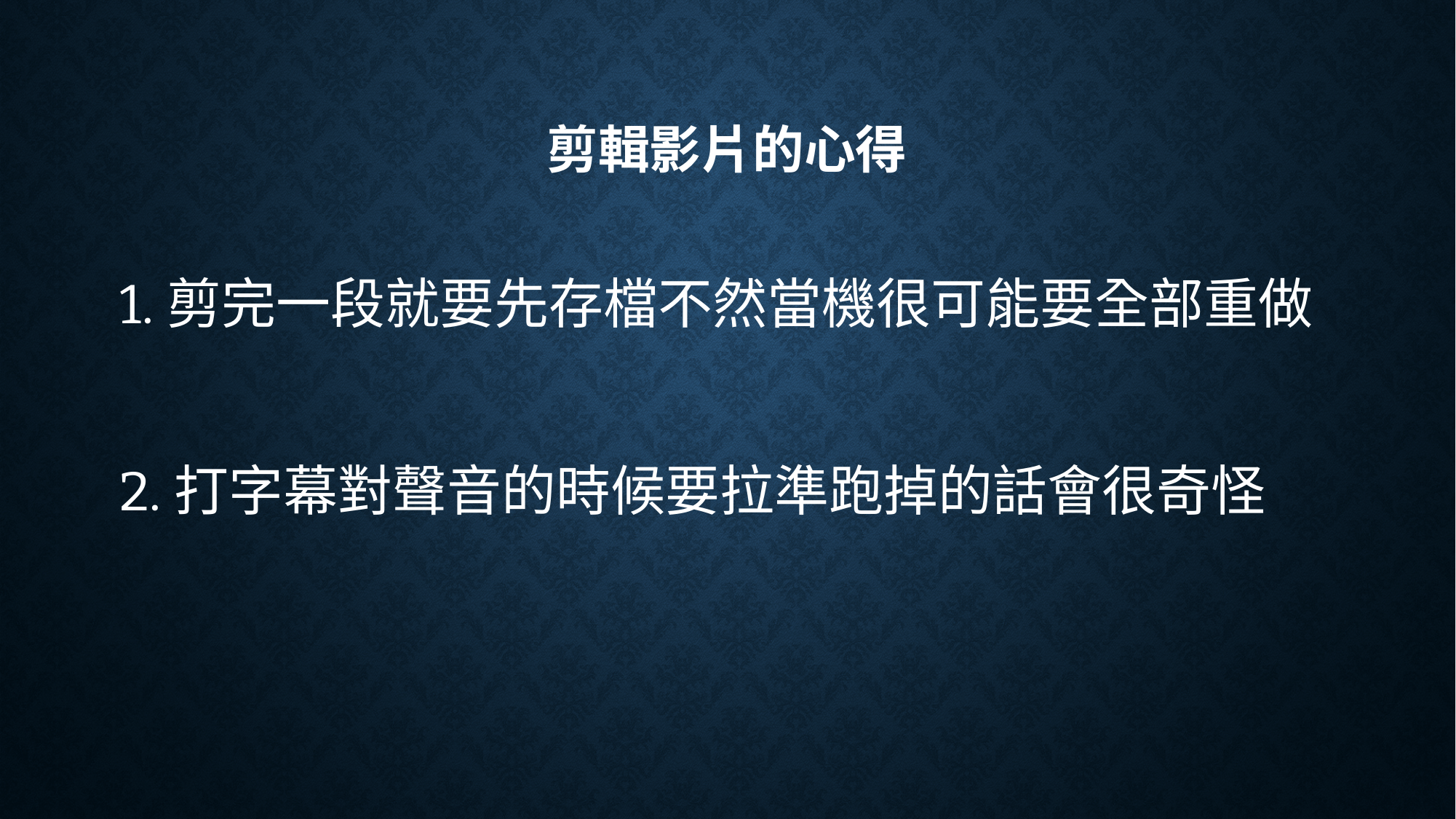

# 剪輯影片的心得
1.剪完一段就要先存檔不然當機很可能要全部重做

2.打字幕對聲音的時候要拉準跑掉的話會很奇怪